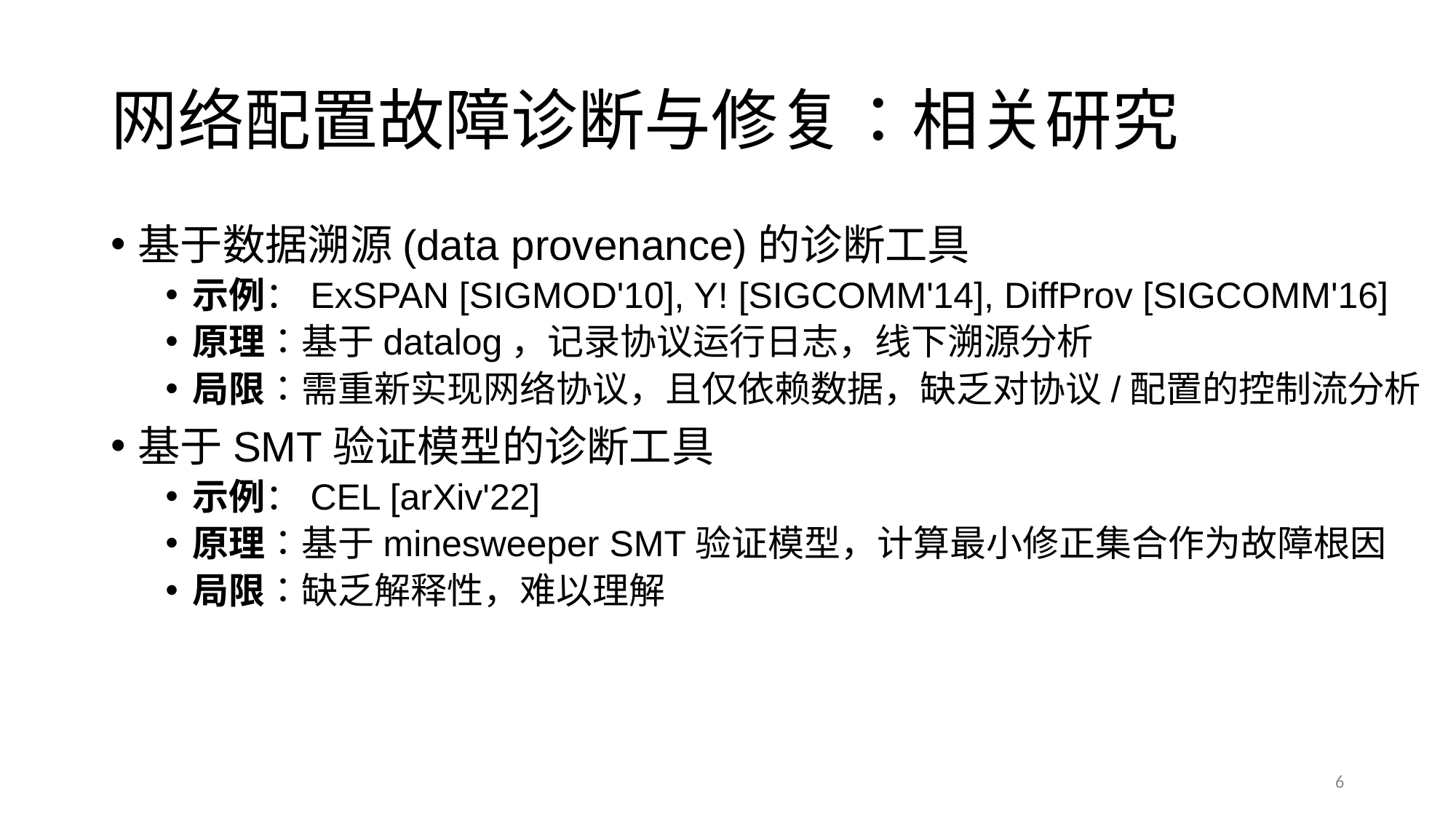

# 网络配置故障诊断与修复：相关研究
基于数据溯源(data provenance)的诊断工具
示例：ExSPAN [SIGMOD'10], Y! [SIGCOMM'14], DiffProv [SIGCOMM'16]
原理：基于datalog，记录协议运行日志，线下溯源分析
局限：需重新实现网络协议，且仅依赖数据，缺乏对协议/配置的控制流分析
基于SMT验证模型的诊断工具
示例：CEL [arXiv'22]
原理：基于minesweeper SMT验证模型，计算最小修正集合作为故障根因
局限：缺乏解释性，难以理解

6